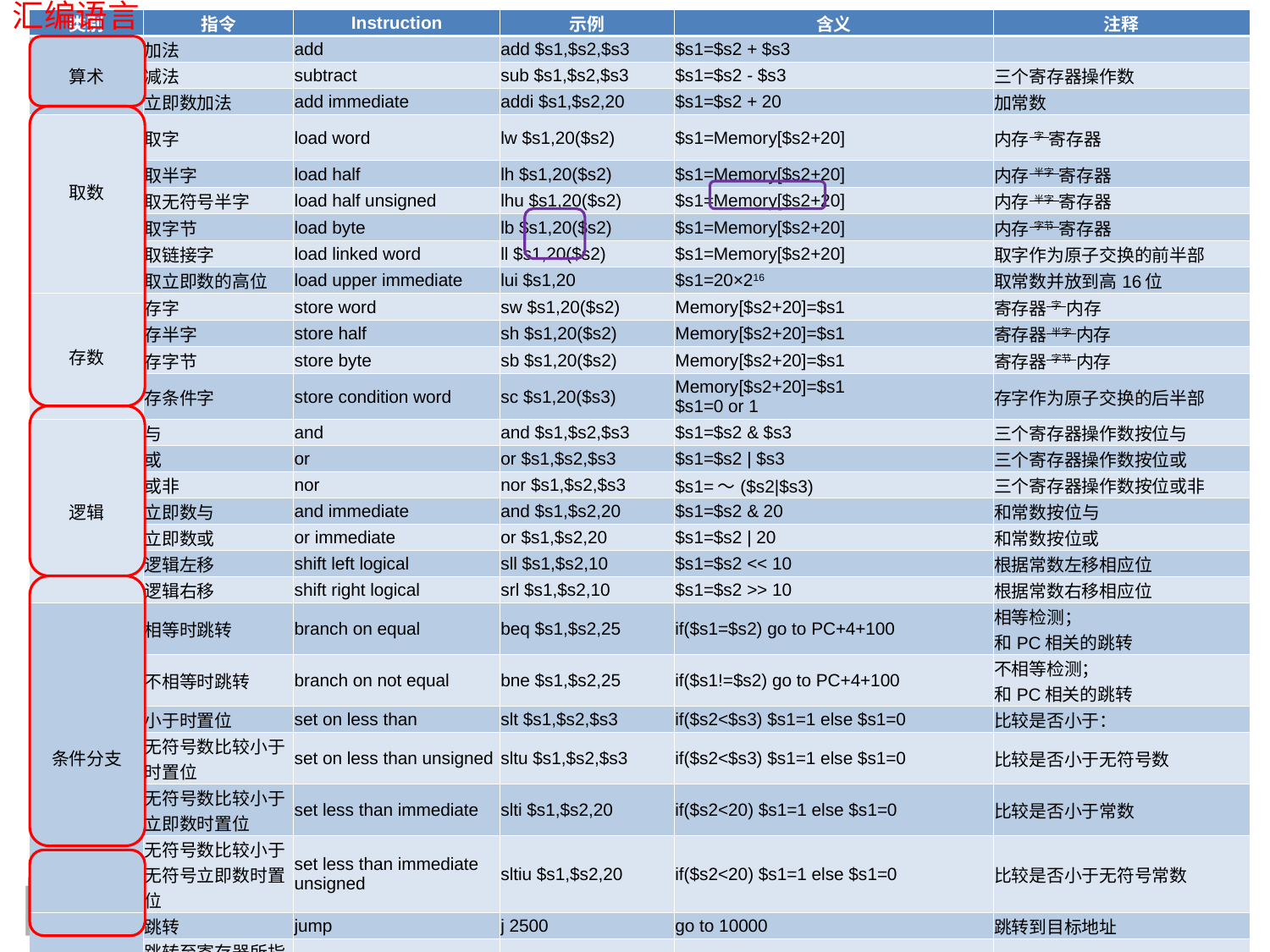

汇编语言
| 类别 | 指令 | Instruction | 示例 | 含义 | 注释 |
| --- | --- | --- | --- | --- | --- |
| 算术 | 加法 | add | add $s1,$s2,$s3 | $s1=$s2 + $s3 |  |
|  | 减法 | subtract | sub $s1,$s2,$s3 | $s1=$s2 - $s3 | 三个寄存器操作数 |
|  | 立即数加法 | add immediate | addi $s1,$s2,20 | $s1=$s2 + 20 | 加常数 |
| 取数 | 取字 | load word | lw $s1,20($s2) | $s1=Memory[$s2+20] | 内存 字 寄存器 |
|  | 取半字 | load half | lh $s1,20($s2) | $s1=Memory[$s2+20] | 内存 半字 寄存器 |
|  | 取无符号半字 | load half unsigned | lhu $s1,20($s2) | $s1=Memory[$s2+20] | 内存 半字 寄存器 |
|  | 取字节 | load byte | lb $s1,20($s2) | $s1=Memory[$s2+20] | 内存 字节 寄存器 |
|  | 取链接字 | load linked word | ll $s1,20($s2) | $s1=Memory[$s2+20] | 取字作为原子交换的前半部 |
|  | 取立即数的高位 | load upper immediate | lui $s1,20 | $s1=20×216 | 取常数并放到高16位 |
| 存数 | 存字 | store word | sw $s1,20($s2) | Memory[$s2+20]=$s1 | 寄存器 字 内存 |
|  | 存半字 | store half | sh $s1,20($s2) | Memory[$s2+20]=$s1 | 寄存器 半字 内存 |
|  | 存字节 | store byte | sb $s1,20($s2) | Memory[$s2+20]=$s1 | 寄存器 字节 内存 |
|  | 存条件字 | store condition word | sc $s1,20($s3) | Memory[$s2+20]=$s1 $s1=0 or 1 | 存字作为原子交换的后半部 |
| 逻辑 | 与 | and | and $s1,$s2,$s3 | $s1=$s2 & $s3 | 三个寄存器操作数按位与 |
|  | 或 | or | or $s1,$s2,$s3 | $s1=$s2 | $s3 | 三个寄存器操作数按位或 |
|  | 或非 | nor | nor $s1,$s2,$s3 | $s1=～($s2|$s3) | 三个寄存器操作数按位或非 |
|  | 立即数与 | and immediate | and $s1,$s2,20 | $s1=$s2 & 20 | 和常数按位与 |
|  | 立即数或 | or immediate | or $s1,$s2,20 | $s1=$s2 | 20 | 和常数按位或 |
|  | 逻辑左移 | shift left logical | sll $s1,$s2,10 | $s1=$s2 << 10 | 根据常数左移相应位 |
|  | 逻辑右移 | shift right logical | srl $s1,$s2,10 | $s1=$s2 >> 10 | 根据常数右移相应位 |
| 条件分支 | 相等时跳转 | branch on equal | beq $s1,$s2,25 | if($s1=$s2) go to PC+4+100 | 相等检测； 和PC相关的跳转 |
|  | 不相等时跳转 | branch on not equal | bne $s1,$s2,25 | if($s1!=$s2) go to PC+4+100 | 不相等检测； 和PC相关的跳转 |
|  | 小于时置位 | set on less than | slt $s1,$s2,$s3 | if($s2<$s3) $s1=1 else $s1=0 | 比较是否小于： |
|  | 无符号数比较小于时置位 | set on less than unsigned | sltu $s1,$s2,$s3 | if($s2<$s3) $s1=1 else $s1=0 | 比较是否小于无符号数 |
|  | 无符号数比较小于立即数时置位 | set less than immediate | slti $s1,$s2,20 | if($s2<20) $s1=1 else $s1=0 | 比较是否小于常数 |
|  | 无符号数比较小于无符号立即数时置位 | set less than immediate unsigned | sltiu $s1,$s2,20 | if($s2<20) $s1=1 else $s1=0 | 比较是否小于无符号常数 |
| 无条件跳转 | 跳转 | jump | j 2500 | go to 10000 | 跳转到目标地址 |
|  | 跳转至寄存器所指位置 | jump register | jr $ra | go to $ra | 用于switch语句，以及过程调用 |
|  | 跳转并链接 | jump and link | jal 2500 | $ra=PC+4; go to 10000 | 用于过程调用 |

Chapter 2 — Instructions: Language of the Computer — 47